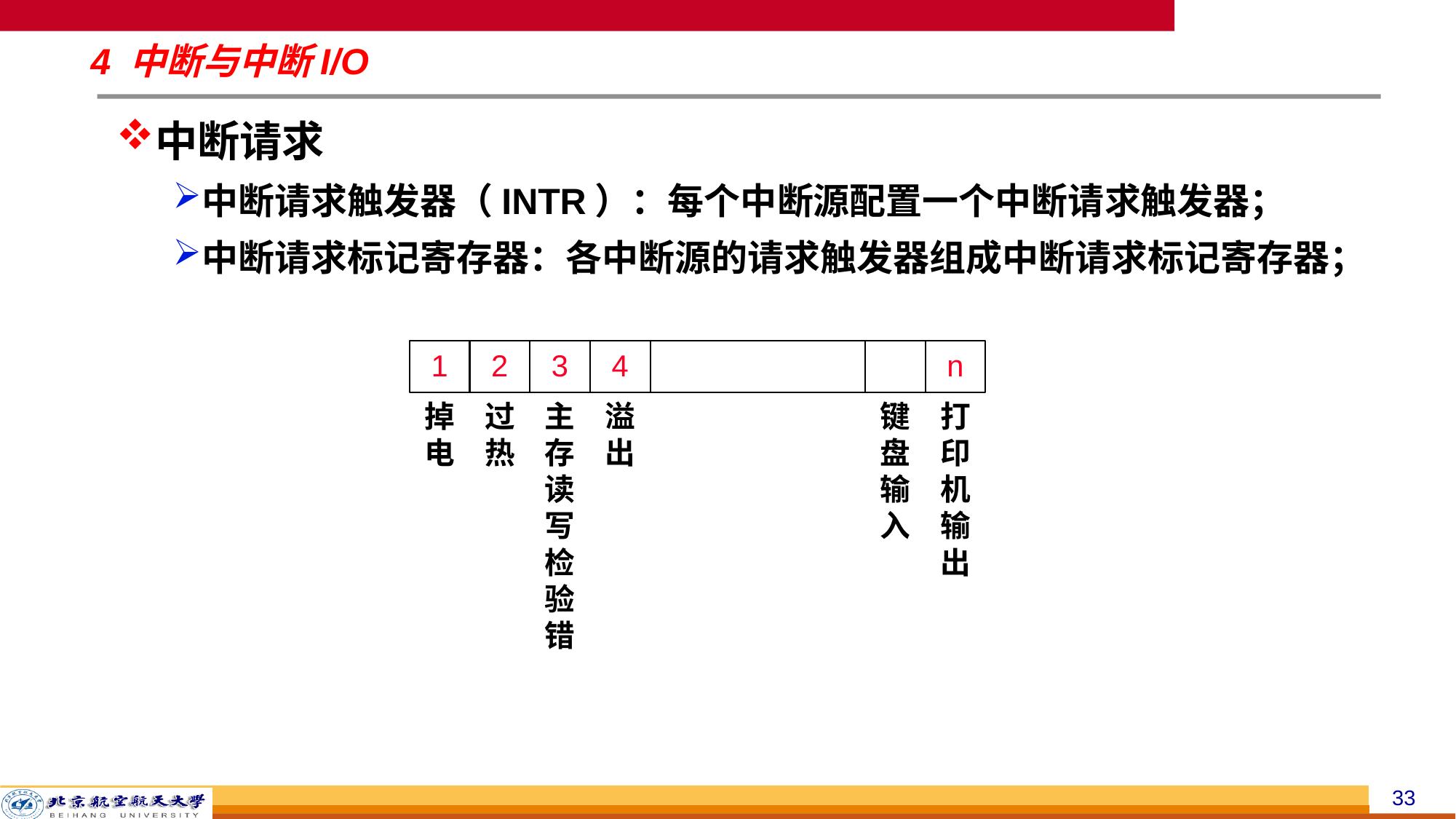

# 4 中断与中断I/O
中断请求
中断请求触发器（INTR）：每个中断源配置一个中断请求触发器；
中断请求标记寄存器：各中断源的请求触发器组成中断请求标记寄存器；
1
2
3
4

n
掉电
过热
主存读写检验错
溢出
键盘输入
打印机输出